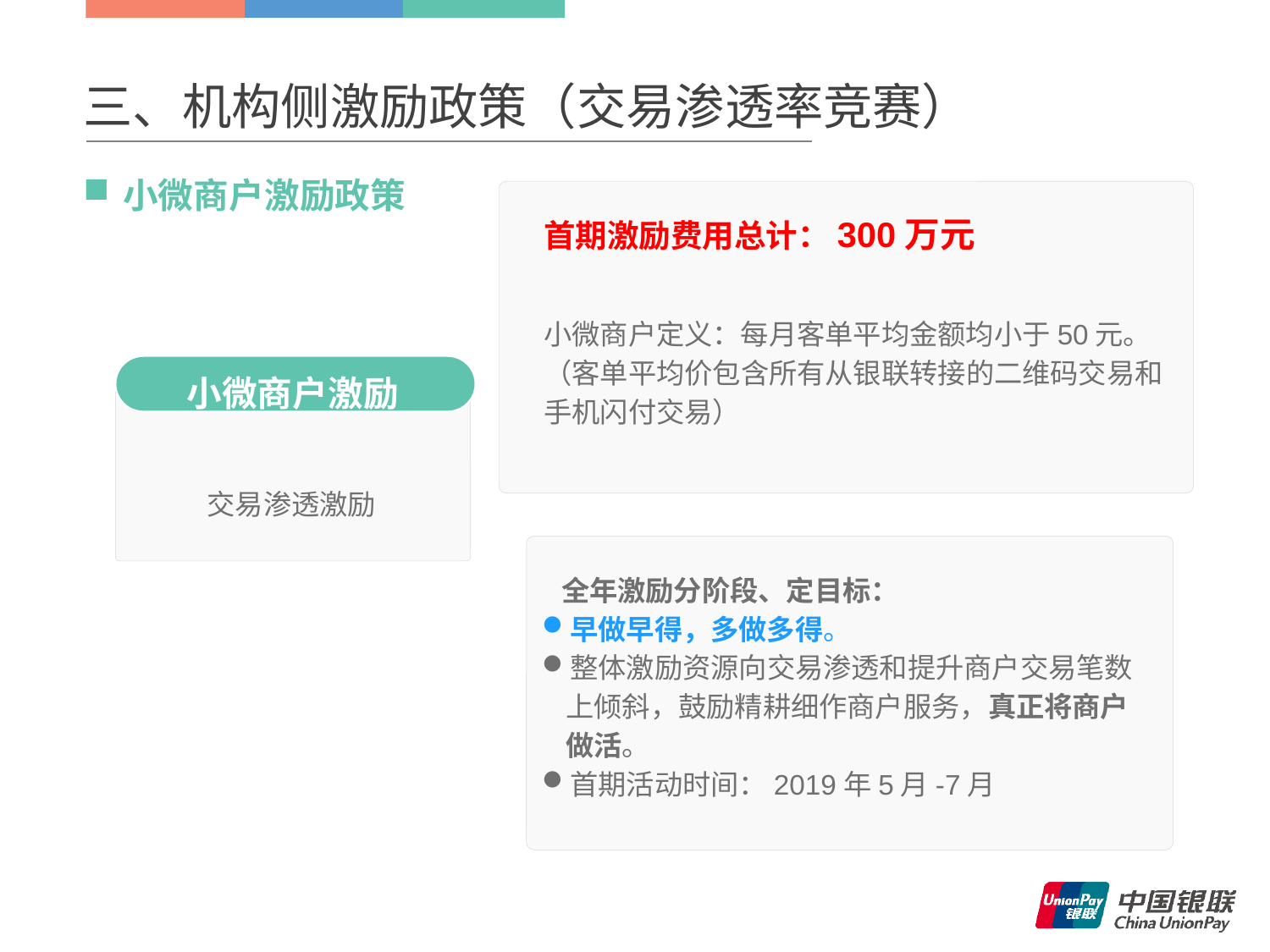

# 三、机构侧激励政策（交易渗透率竞赛）
小微商户激励政策

首期激励费用总计：300万元

小微商户定义：每月客单平均金额均小于50元。（客单平均价包含所有从银联转接的二维码交易和手机闪付交易）

小微商户激励

交易渗透激励

  全年激励分阶段、定目标：
早做早得，多做多得。
整体激励资源向交易渗透和提升商户交易笔数上倾斜，鼓励精耕细作商户服务，真正将商户做活。
首期活动时间：2019年5月-7月